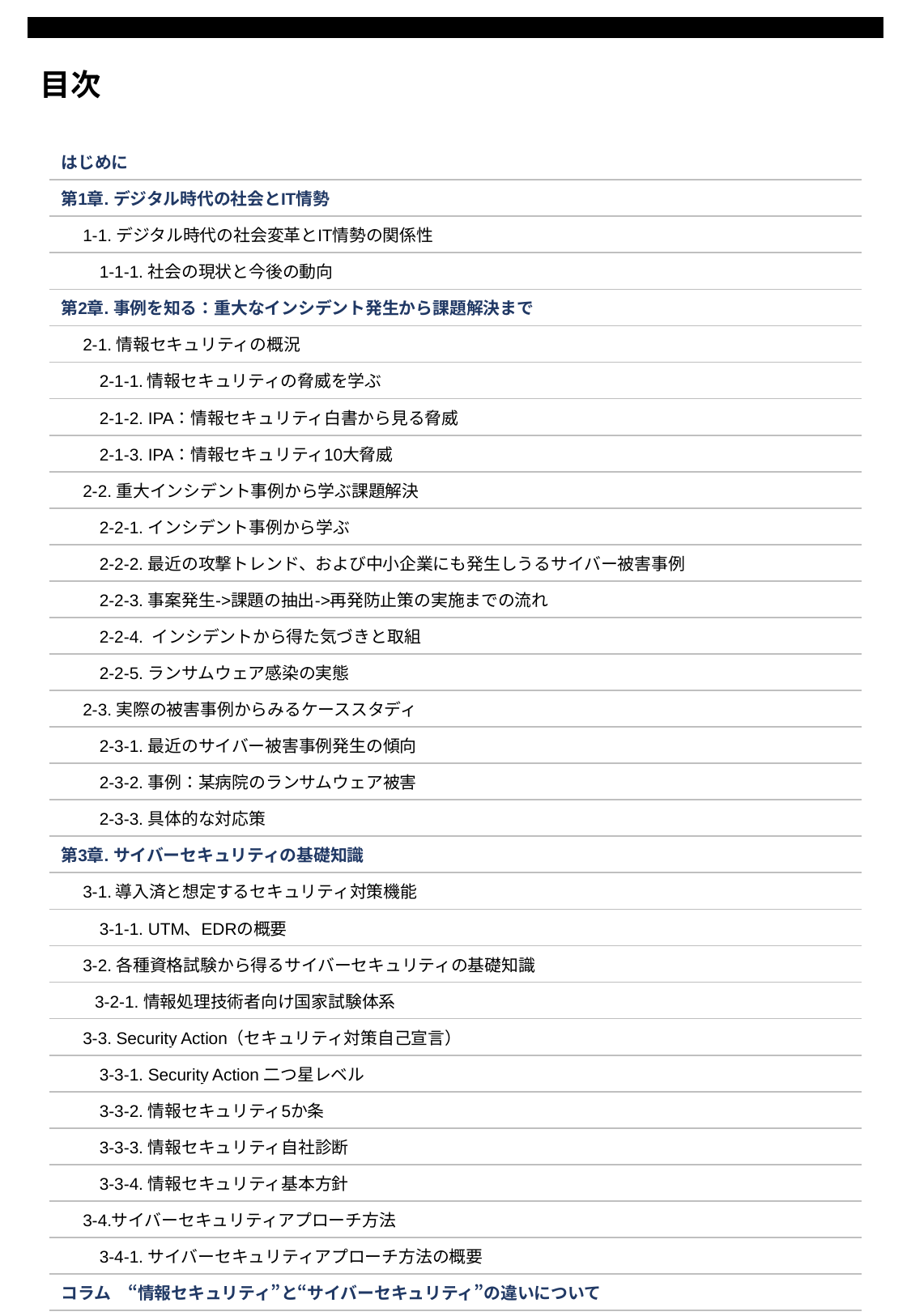

| はじめに |  |
| --- | --- |
| 第1章. デジタル時代の社会とIT情勢 |  |
| 1-1. デジタル時代の社会変革とIT情勢の関係性 |  |
| 1-1-1. 社会の現状と今後の動向 |  |
| 第2章. 事例を知る：重大なインシデント発生から課題解決まで |  |
| 2-1. 情報セキュリティの概況 |  |
| 2-1-1. 情報セキュリティの脅威を学ぶ |  |
| 2-1-2. IPA：情報セキュリティ白書から見る脅威 |  |
| 2-1-3. IPA：情報セキュリティ10大脅威 |  |
| 2-2. 重大インシデント事例から学ぶ課題解決 |  |
| 2-2-1. インシデント事例から学ぶ |  |
| 2-2-2. 最近の攻撃トレンド、および中小企業にも発生しうるサイバー被害事例 |  |
| 2-2-3. 事案発生->課題の抽出->再発防止策の実施までの流れ |  |
| 2-2-4. インシデントから得た気づきと取組 |  |
| 2-2-5. ランサムウェア感染の実態 |  |
| 2-3. 実際の被害事例からみるケーススタディ |  |
| 2-3-1. 最近のサイバー被害事例発生の傾向 |  |
| 2-3-2. 事例：某病院のランサムウェア被害 |  |
| 2-3-3. 具体的な対応策 |  |
| 第3章. サイバーセキュリティの基礎知識 |  |
| 3-1. 導入済と想定するセキュリティ対策機能 |  |
| 3-1-1. UTM、EDRの概要 |  |
| 3-2. 各種資格試験から得るサイバーセキュリティの基礎知識 |  |
| 3-2-1. 情報処理技術者向け国家試験体系 |  |
| 3-3. Security Action（セキュリティ対策自己宣言） |  |
| 3-3-1. Security Action 二つ星レベル |  |
| 3-3-2. 情報セキュリティ5か条 |  |
| 3-3-3. 情報セキュリティ自社診断 |  |
| 3-3-4. 情報セキュリティ基本方針 |  |
| 3-4.サイバーセキュリティアプローチ方法 |  |
| 3-4-1. サイバーセキュリティアプローチ方法の概要 |  |
| コラム　“情報セキュリティ”と“サイバーセキュリティ”の違いについて |  |